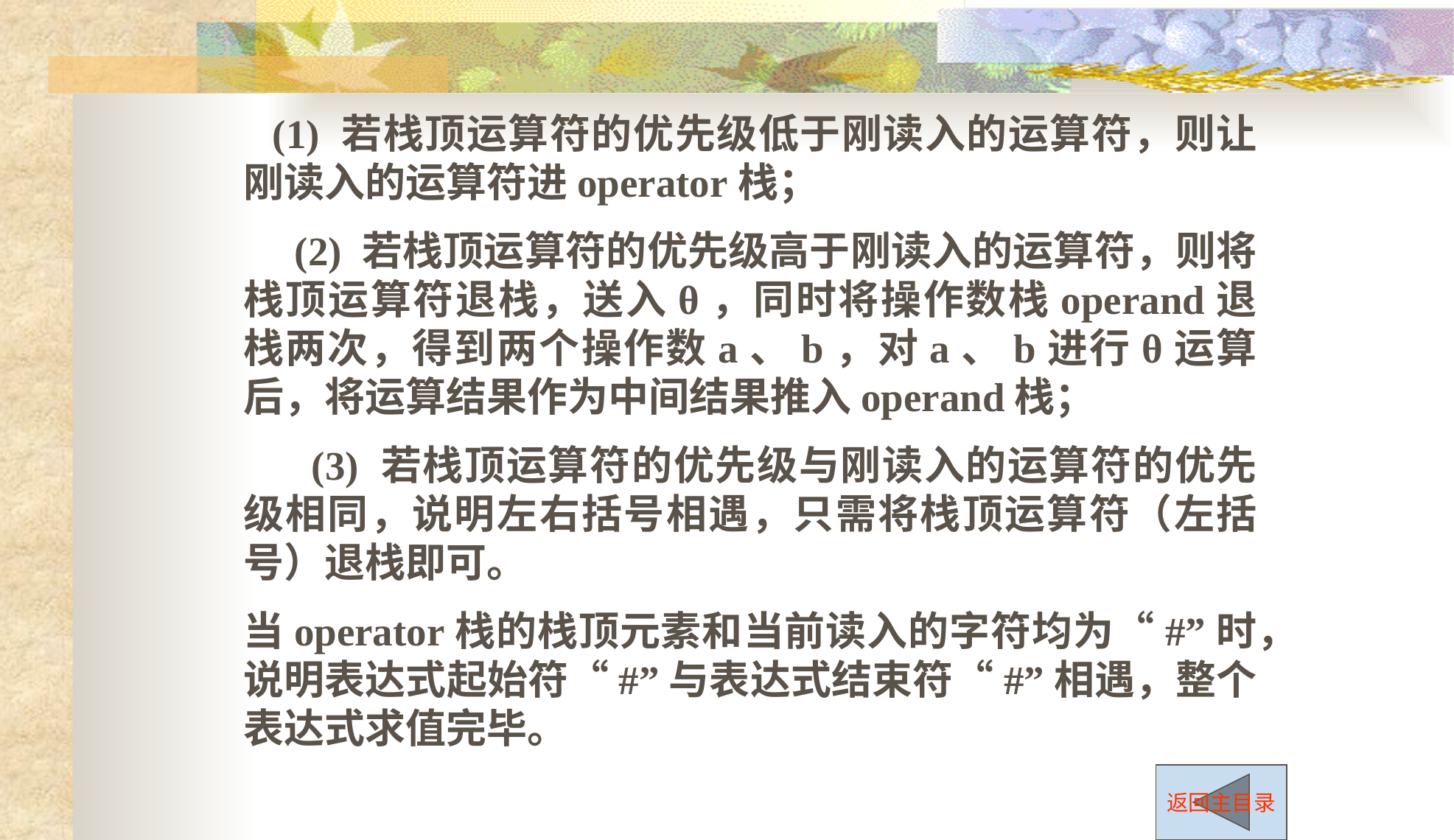

(1) 若栈顶运算符的优先级低于刚读入的运算符，则让刚读入的运算符进operator栈；
     (2) 若栈顶运算符的优先级高于刚读入的运算符，则将栈顶运算符退栈，送入θ，同时将操作数栈operand退栈两次，得到两个操作数a、b，对a、b进行θ运算后，将运算结果作为中间结果推入operand栈；
      (3) 若栈顶运算符的优先级与刚读入的运算符的优先级相同，说明左右括号相遇，只需将栈顶运算符（左括号）退栈即可。
当operator栈的栈顶元素和当前读入的字符均为“#”时，说明表达式起始符“#”与表达式结束符“#”相遇，整个表达式求值完毕。
返回主目录